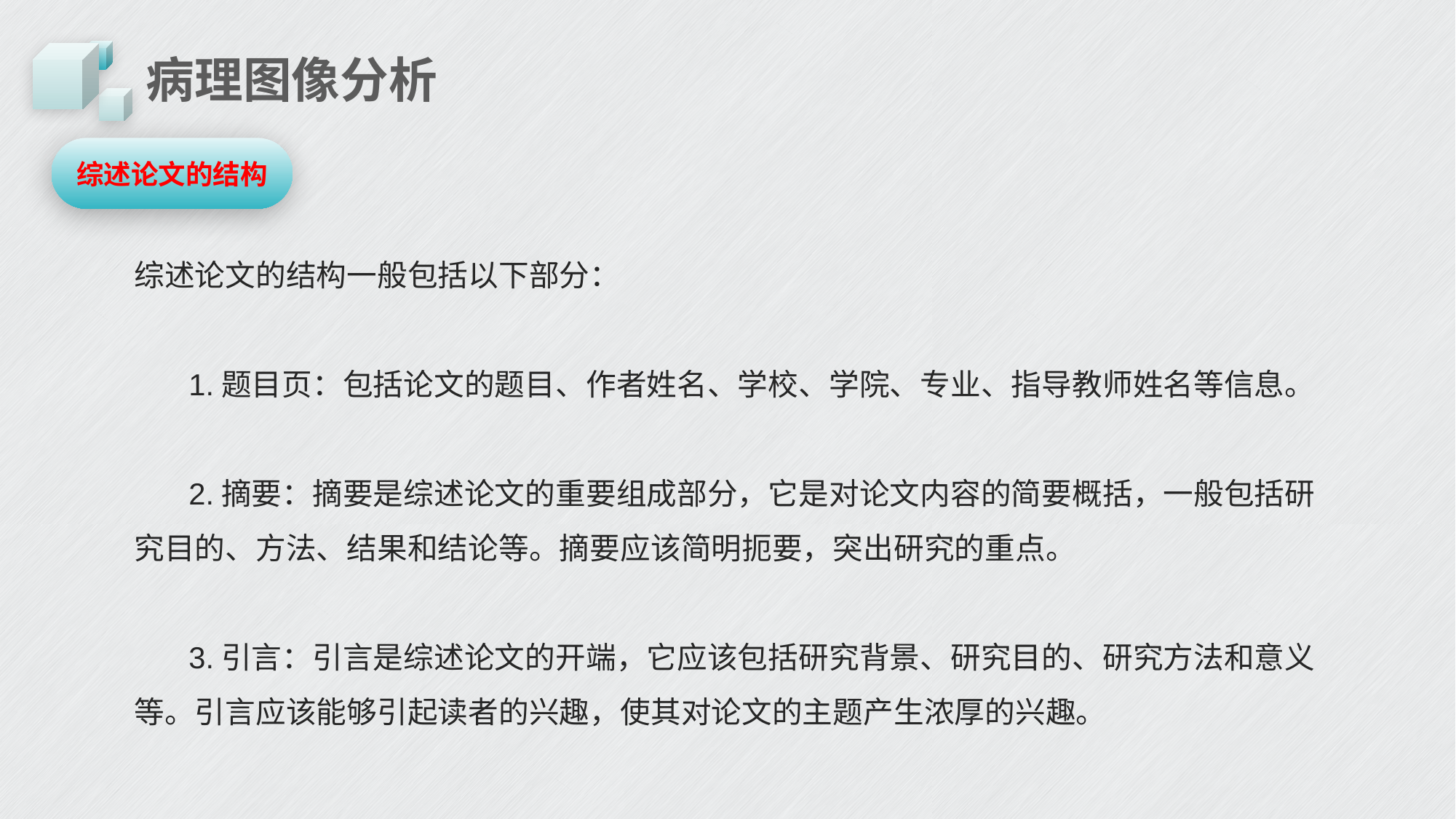

# 病理图像分析
综述论文的结构
综述论文的结构一般包括以下部分：

1.题目页：包括论文的题目、作者姓名、学校、学院、专业、指导教师姓名等信息。

2.摘要：摘要是综述论文的重要组成部分，它是对论文内容的简要概括，一般包括研究目的、方法、结果和结论等。摘要应该简明扼要，突出研究的重点。

3.引言：引言是综述论文的开端，它应该包括研究背景、研究目的、研究方法和意义等。引言应该能够引起读者的兴趣，使其对论文的主题产生浓厚的兴趣。